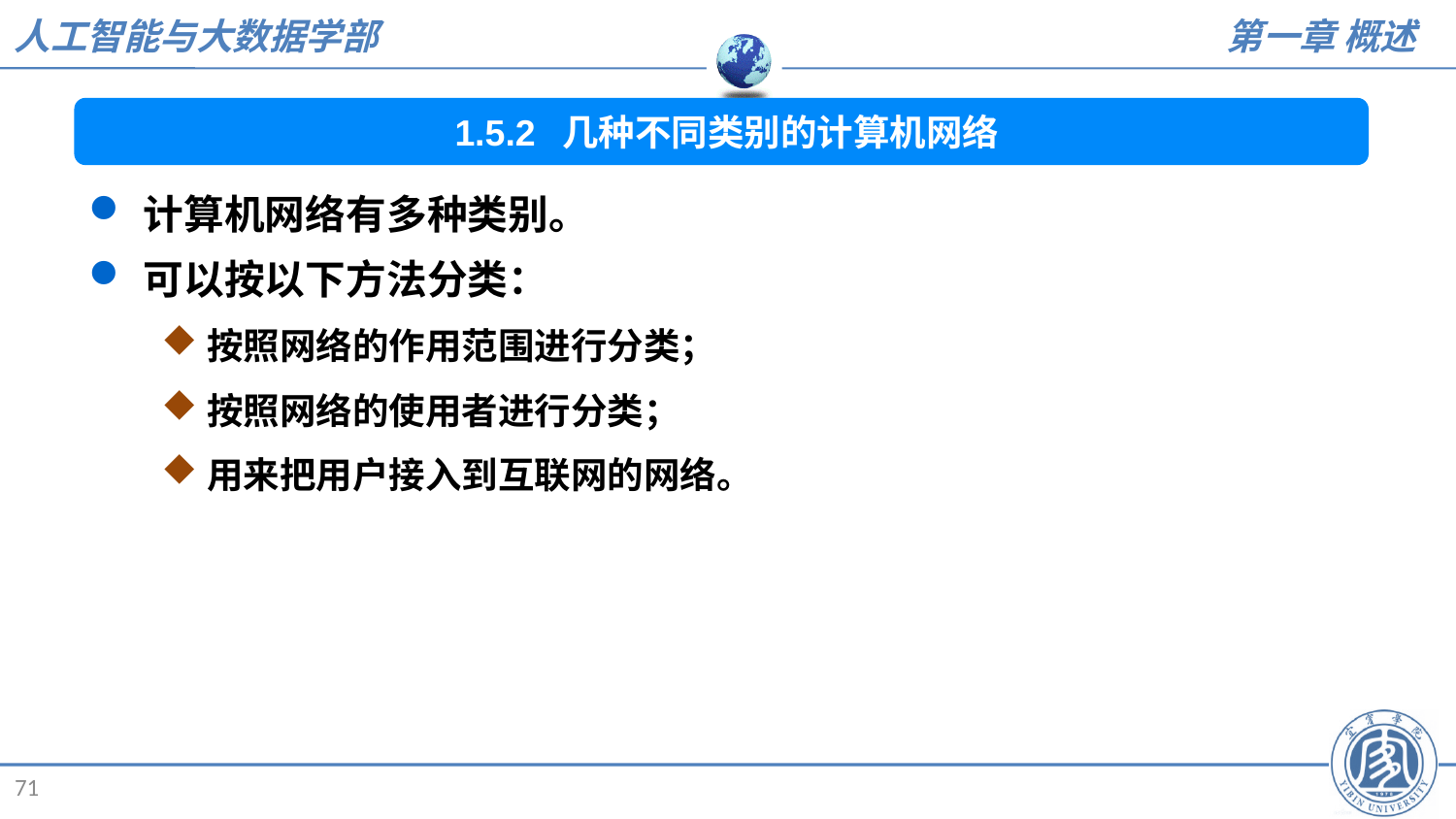

1.5.2  几种不同类别的计算机网络
计算机网络有多种类别。
可以按以下方法分类：
按照网络的作用范围进行分类；
按照网络的使用者进行分类；
用来把用户接入到互联网的网络。

71